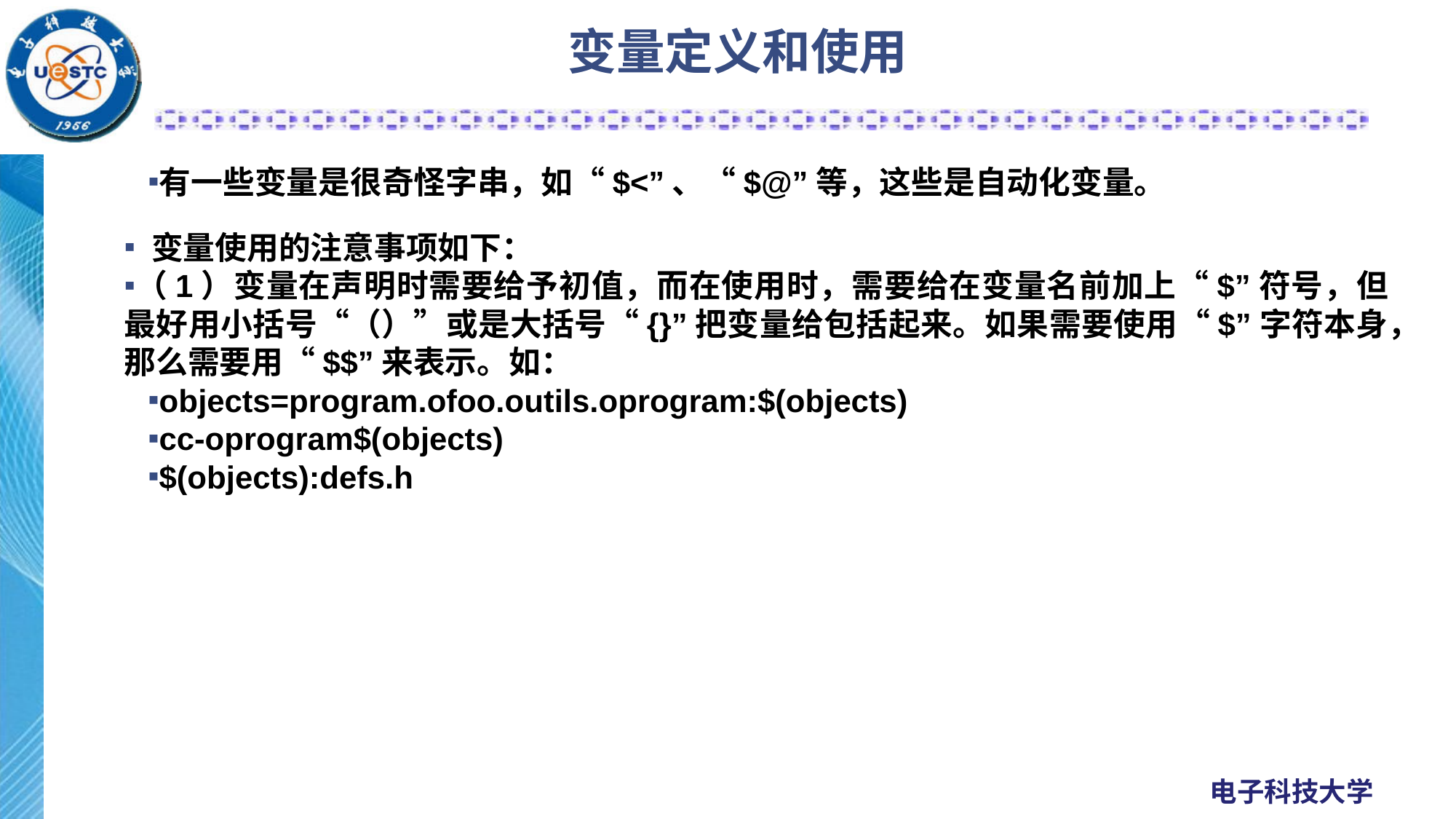

# 变量定义和使用
有一些变量是很奇怪字串，如“$<”、“$@”等，这些是自动化变量。
变量使用的注意事项如下：
（1）变量在声明时需要给予初值，而在使用时，需要给在变量名前加上“$”符号，但最好用小括号“（）”或是大括号“{}”把变量给包括起来。如果需要使用“$”字符本身，那么需要用“$$”来表示。如：
objects=program.ofoo.outils.oprogram:$(objects)
cc-oprogram$(objects)
$(objects):defs.h